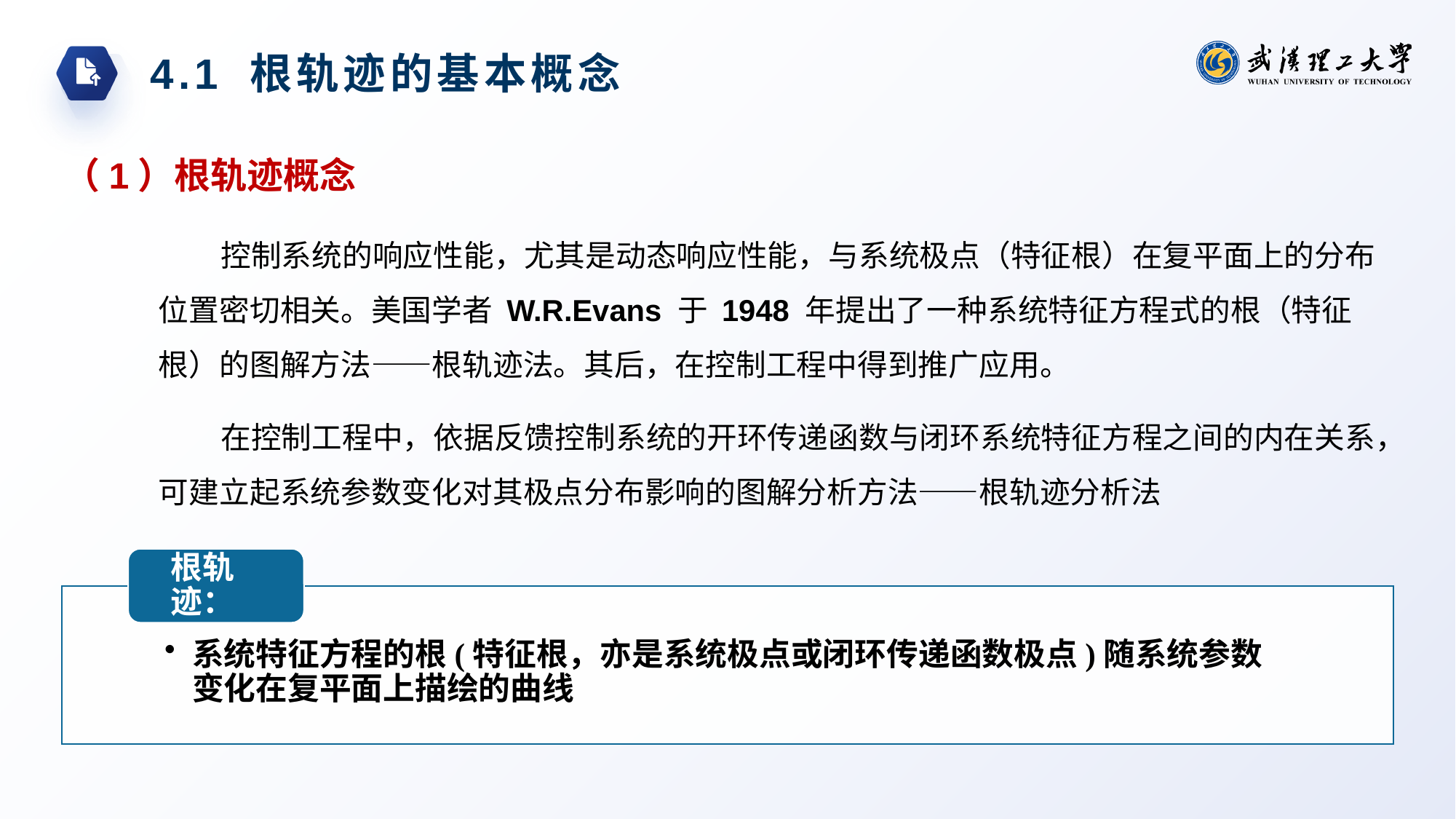

4.1 根轨迹的基本概念
（1）根轨迹概念
控制系统的响应性能，尤其是动态响应性能，与系统极点（特征根）在复平面上的分布位置密切相关。美国学者 W.R.Evans 于 1948 年提出了一种系统特征方程式的根（特征根）的图解方法——根轨迹法。其后，在控制工程中得到推广应用。
在控制工程中，依据反馈控制系统的开环传递函数与闭环系统特征方程之间的内在关系，可建立起系统参数变化对其极点分布影响的图解分析方法——根轨迹分析法
系统特征方程的根(特征根，亦是系统极点或闭环传递函数极点)随系统参数变化在复平面上描绘的曲线
根轨迹：